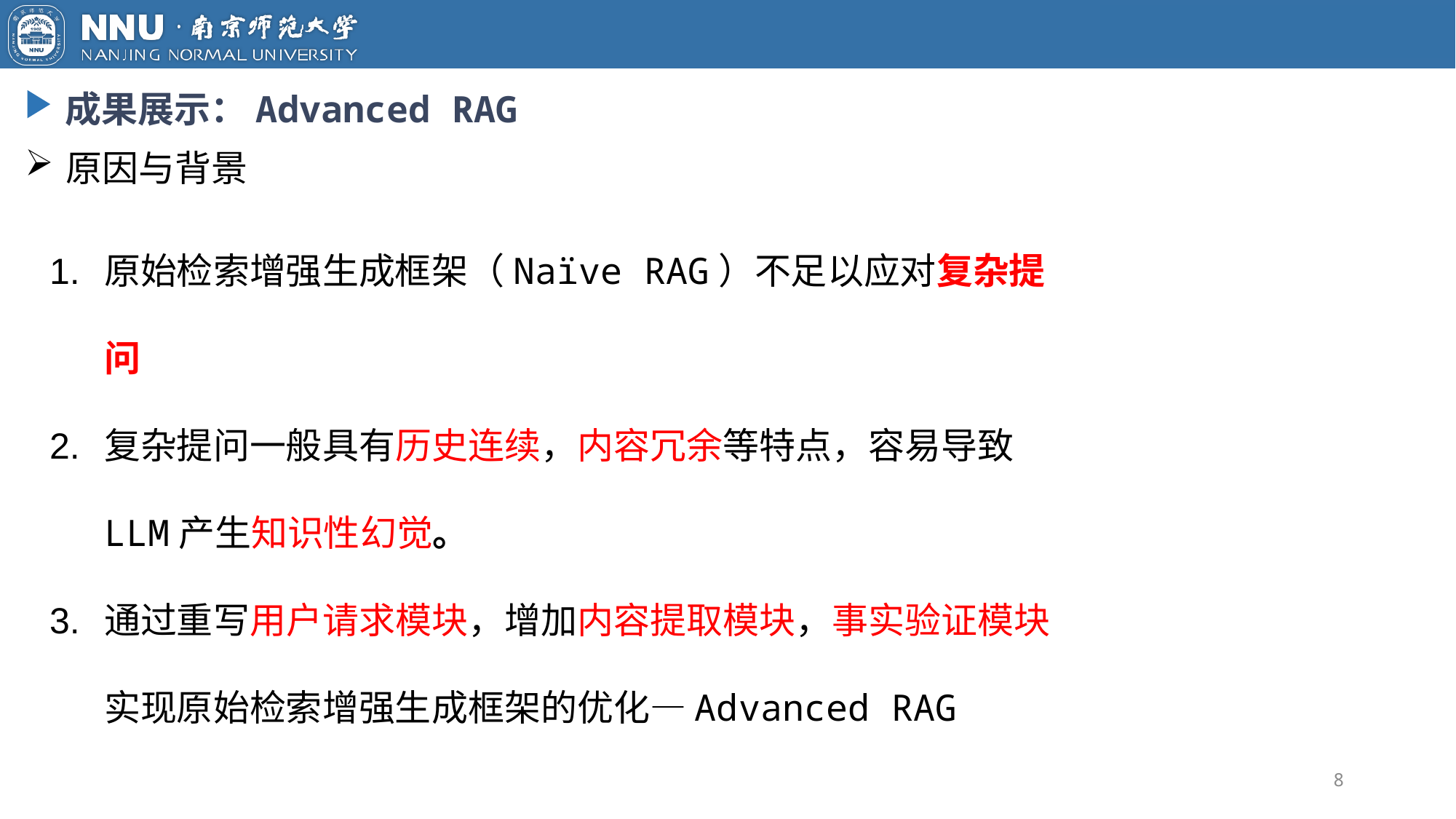

成果展示：Advanced RAG

原因与背景
原始检索增强生成框架（Naïve RAG）不足以应对复杂提问
复杂提问一般具有历史连续，内容冗余等特点，容易导致LLM产生知识性幻觉。
通过重写用户请求模块，增加内容提取模块，事实验证模块实现原始检索增强生成框架的优化—Advanced RAG
8